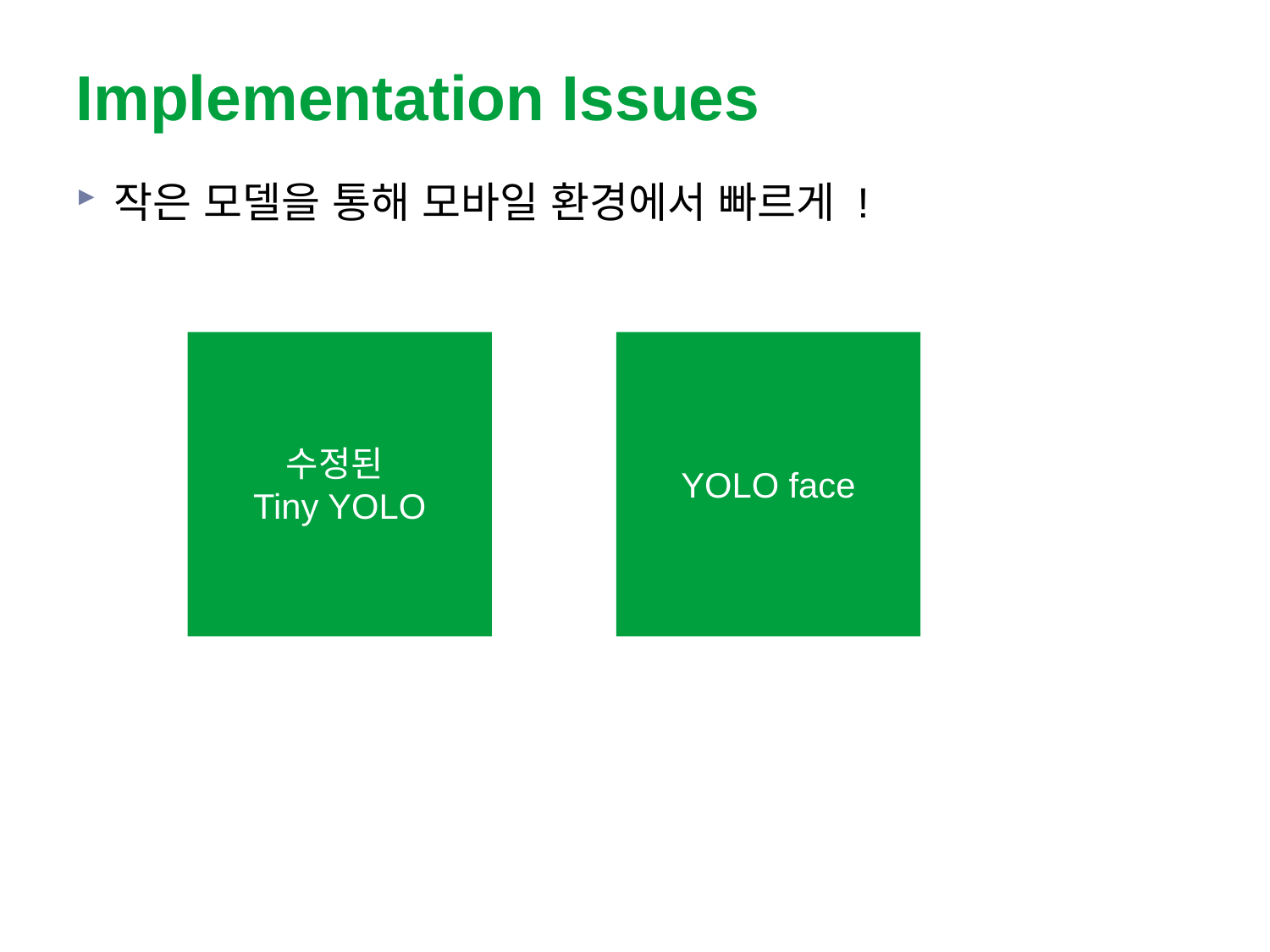

# Implementation Issues
작은 모델을 통해 모바일 환경에서 빠르게 !
수정된
Tiny YOLO
YOLO face